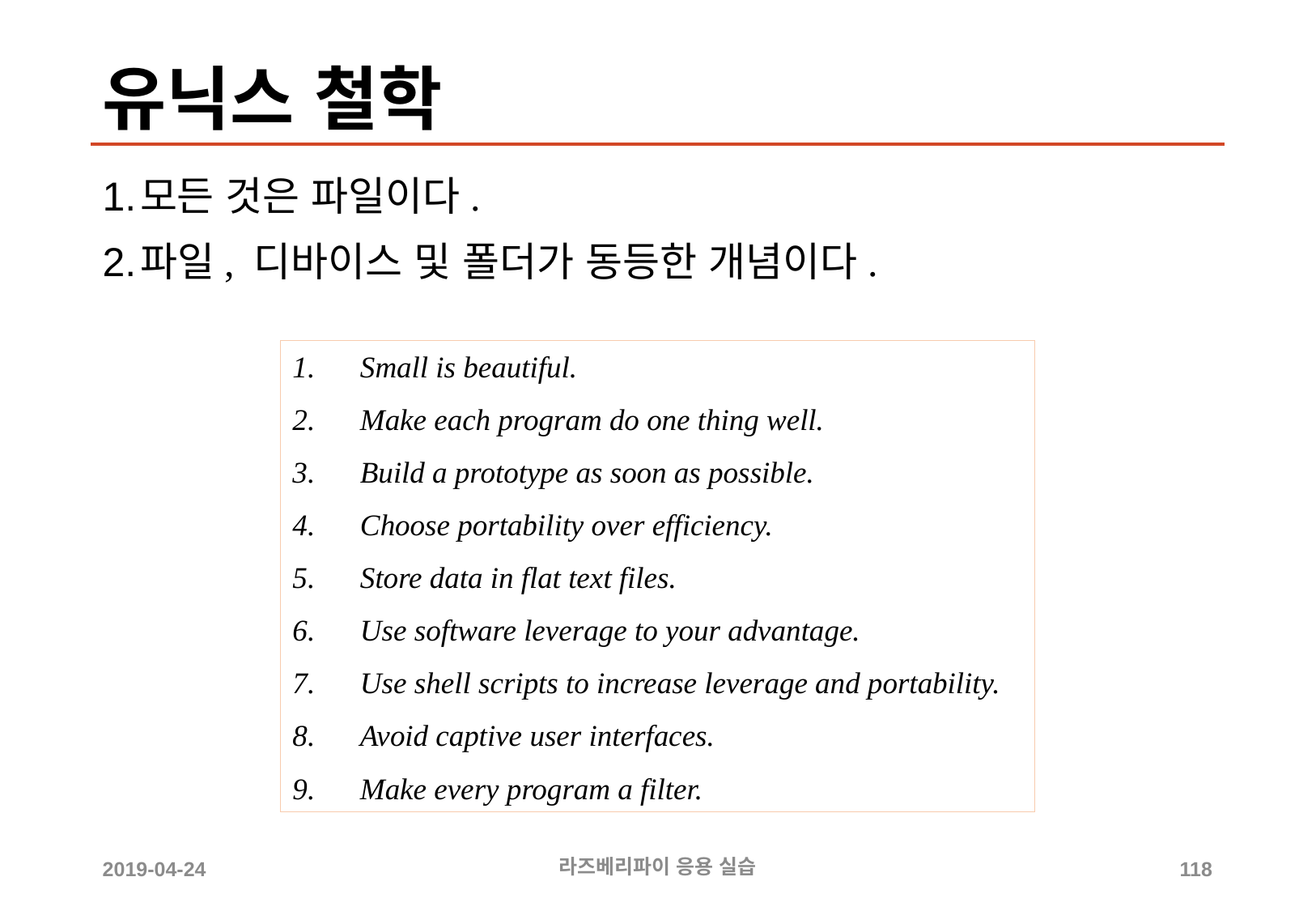

# 유닉스 철학
모든 것은 파일이다.
파일, 디바이스 및 폴더가 동등한 개념이다.
Small is beautiful.
Make each program do one thing well.
Build a prototype as soon as possible.
Choose portability over efficiency.
Store data in flat text files.
Use software leverage to your advantage.
Use shell scripts to increase leverage and portability.
Avoid captive user interfaces.
Make every program a filter.
2019-04-24
라즈베리파이 응용 실습
118